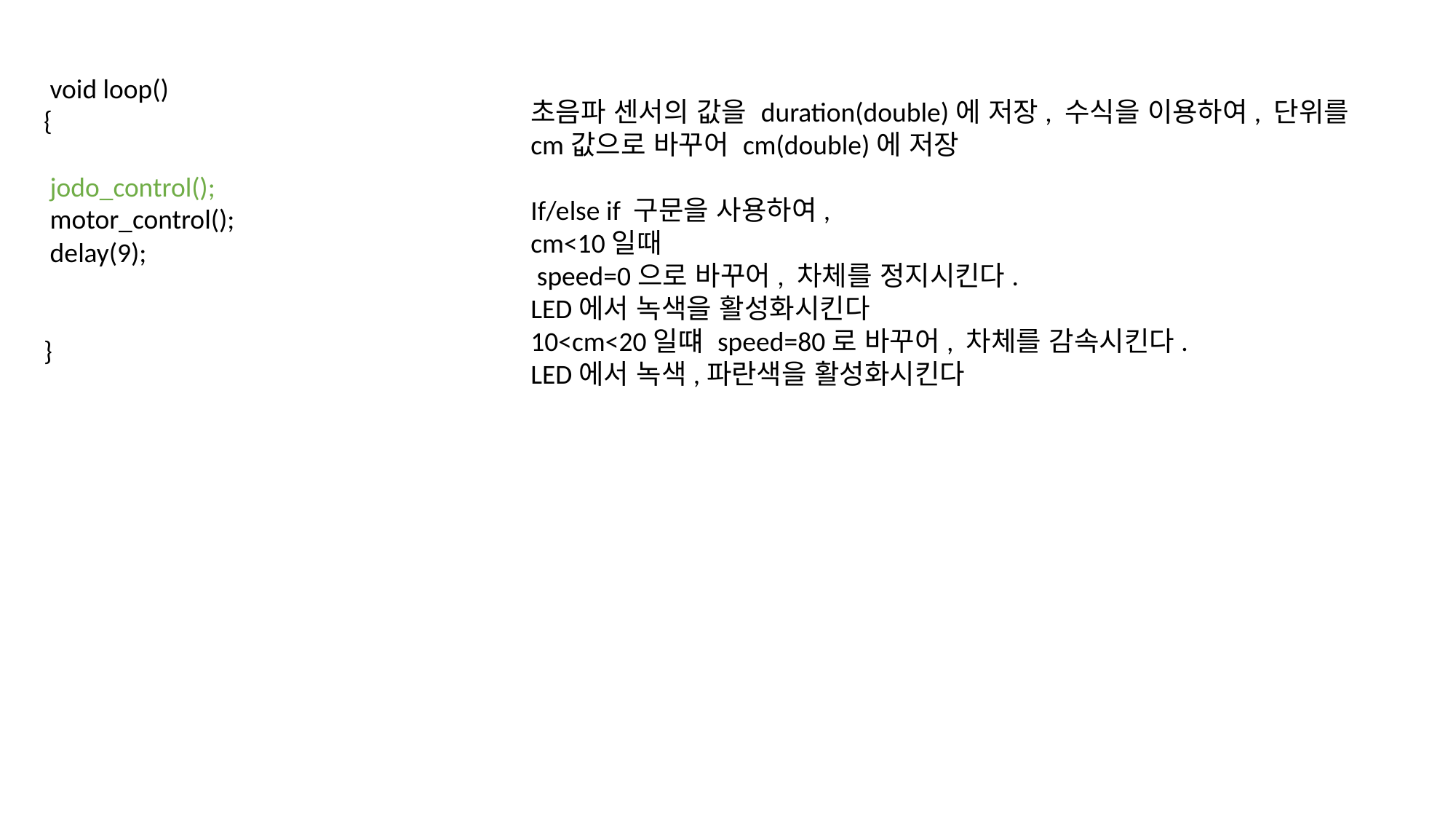

void loop()
{

 jodo_control();
 motor_control();
 delay(9);

}
초음파 센서의 값을 duration(double)에 저장, 수식을 이용하여, 단위를 cm값으로 바꾸어 cm(double)에 저장

If/else if 구문을 사용하여,
cm<10일때
 speed=0으로 바꾸어, 차체를 정지시킨다.
LED에서 녹색을 활성화시킨다
10<cm<20일떄 speed=80로 바꾸어, 차체를 감속시킨다.
LED에서 녹색,파란색을 활성화시킨다